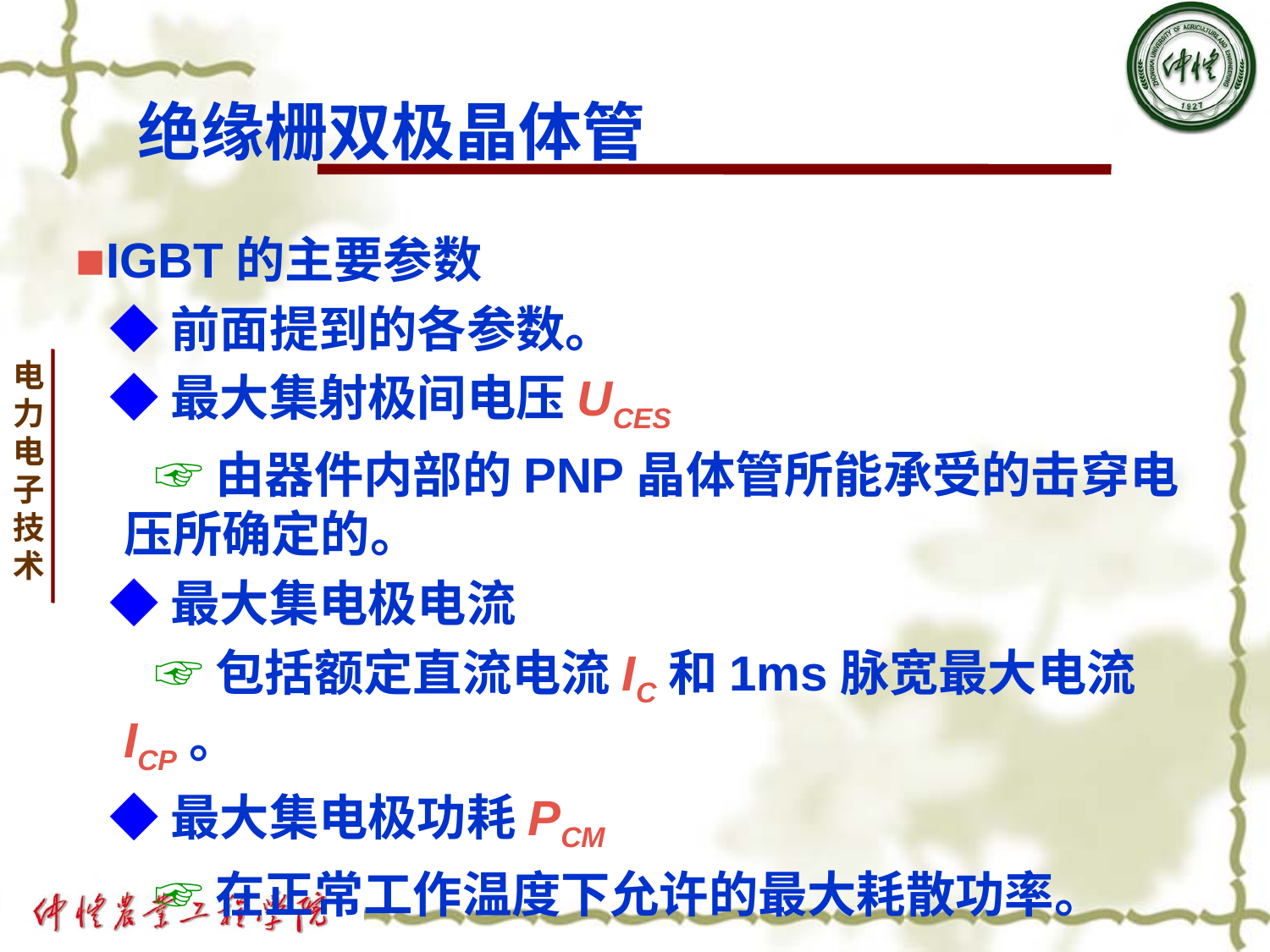

# 绝缘栅双极晶体管
■IGBT的主要参数
   ◆前面提到的各参数。
   ◆最大集射极间电压UCES
       ☞由器件内部的PNP晶体管所能承受的击穿电压所确定的。
   ◆最大集电极电流
       ☞包括额定直流电流IC和1ms脉宽最大电流ICP。
   ◆最大集电极功耗PCM
       ☞在正常工作温度下允许的最大耗散功率。